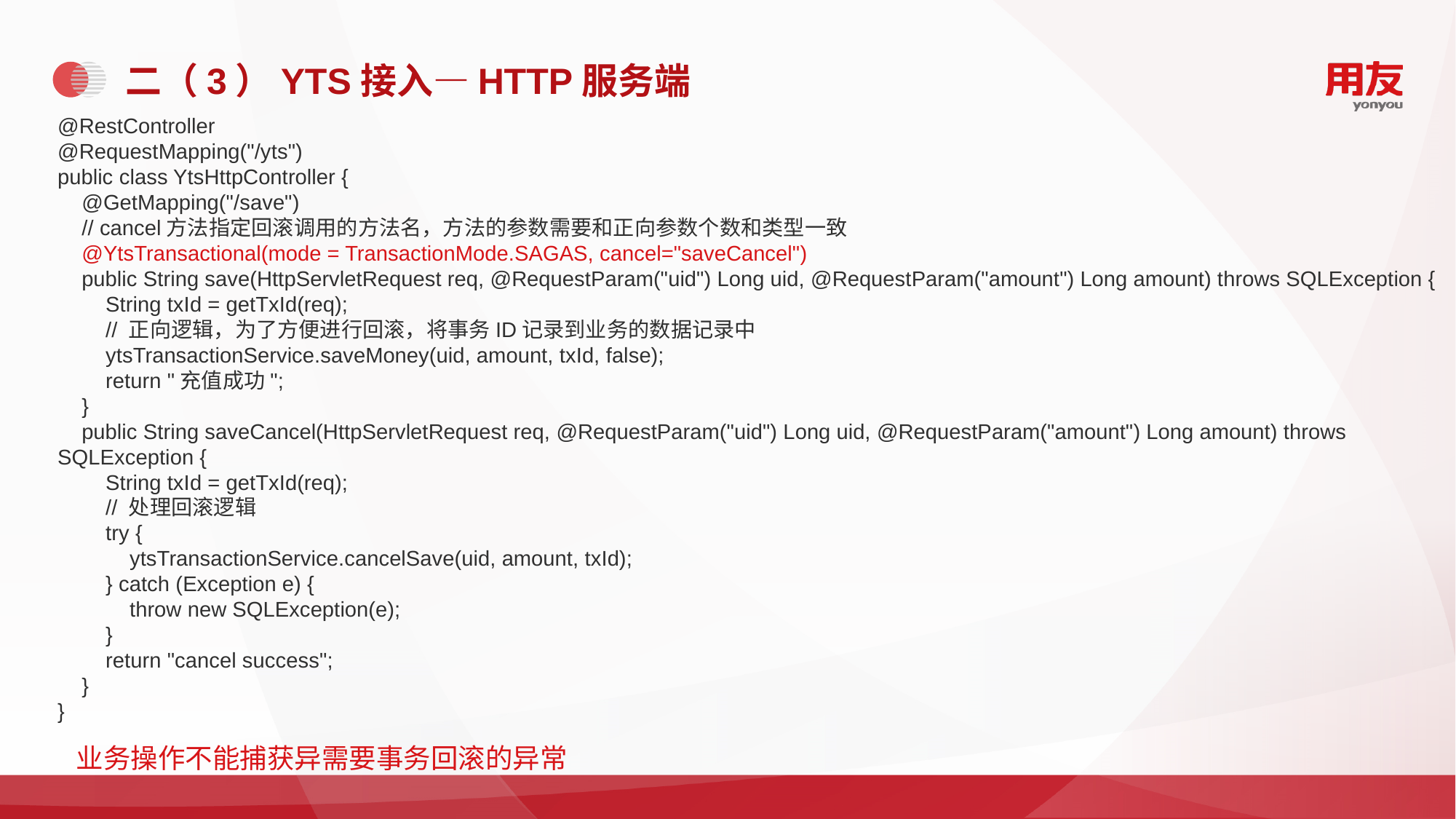

# 二（3）YTS接入—HTTP服务端
@RestController
@RequestMapping("/yts")
public class YtsHttpController {
    @GetMapping("/save")
    // cancel方法指定回滚调用的方法名，方法的参数需要和正向参数个数和类型一致
    @YtsTransactional(mode = TransactionMode.SAGAS, cancel="saveCancel")
    public String save(HttpServletRequest req, @RequestParam("uid") Long uid, @RequestParam("amount") Long amount) throws SQLException {
        String txId = getTxId(req);
        // 正向逻辑，为了方便进行回滚，将事务ID记录到业务的数据记录中
        ytsTransactionService.saveMoney(uid, amount, txId, false);
        return "充值成功";
    }
    public String saveCancel(HttpServletRequest req, @RequestParam("uid") Long uid, @RequestParam("amount") Long amount) throws SQLException {
        String txId = getTxId(req);
        // 处理回滚逻辑
        try {
            ytsTransactionService.cancelSave(uid, amount, txId);
        } catch (Exception e) {
            throw new SQLException(e);
        }
        return "cancel success";
    }
}
业务操作不能捕获异需要事务回滚的异常